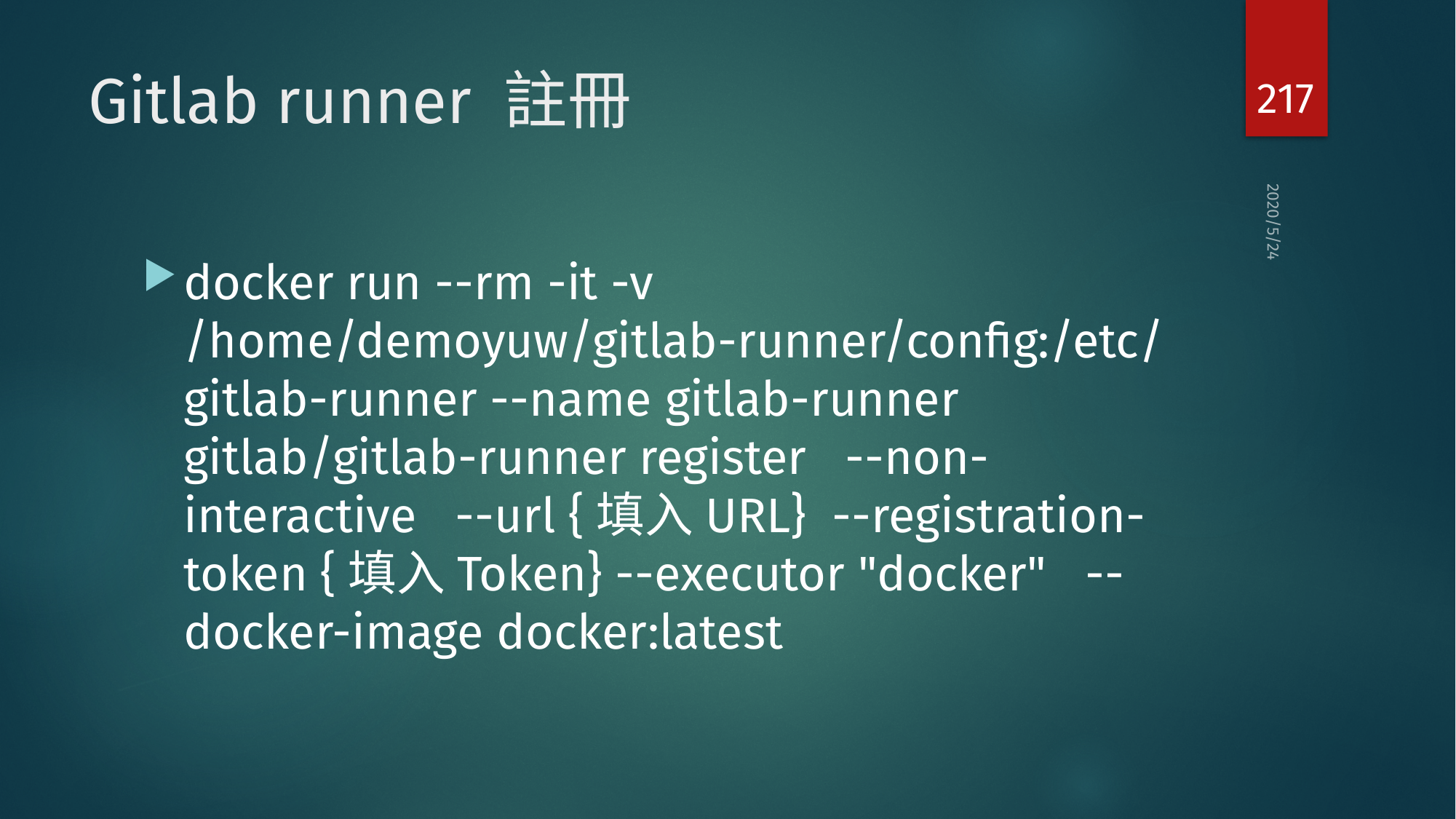

217
# Gitlab runner 註冊
2020/5/24
docker run --rm -it -v /home/demoyuw/gitlab-runner/config:/etc/gitlab-runner --name gitlab-runner gitlab/gitlab-runner register   --non-interactive   --url {填入URL}  --registration-token {填入Token} --executor "docker"   --docker-image docker:latest